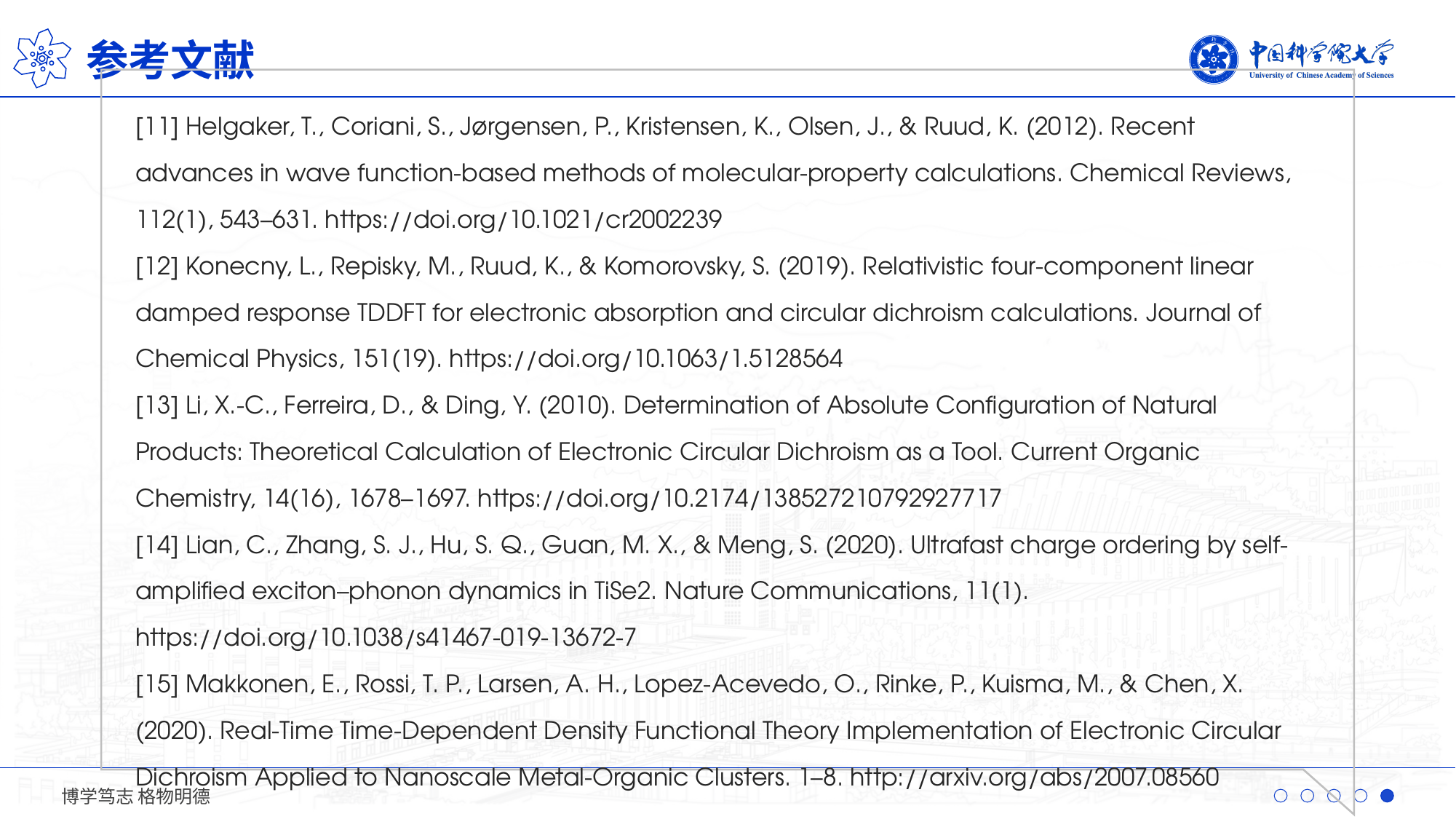

参考文献
[11] Helgaker, T., Coriani, S., Jørgensen, P., Kristensen, K., Olsen, J., & Ruud, K. (2012). Recent advances in wave function-based methods of molecular-property calculations. Chemical Reviews, 112(1), 543–631. https://doi.org/10.1021/cr2002239
[12] Konecny, L., Repisky, M., Ruud, K., & Komorovsky, S. (2019). Relativistic four-component linear damped response TDDFT for electronic absorption and circular dichroism calculations. Journal of Chemical Physics, 151(19). https://doi.org/10.1063/1.5128564
[13] Li, X.-C., Ferreira, D., & Ding, Y. (2010). Determination of Absolute Configuration of Natural Products: Theoretical Calculation of Electronic Circular Dichroism as a Tool. Current Organic Chemistry, 14(16), 1678–1697. https://doi.org/10.2174/138527210792927717
[14] Lian, C., Zhang, S. J., Hu, S. Q., Guan, M. X., & Meng, S. (2020). Ultrafast charge ordering by self-amplified exciton–phonon dynamics in TiSe2. Nature Communications, 11(1). https://doi.org/10.1038/s41467-019-13672-7
[15] Makkonen, E., Rossi, T. P., Larsen, A. H., Lopez-Acevedo, O., Rinke, P., Kuisma, M., & Chen, X. (2020). Real-Time Time-Dependent Density Functional Theory Implementation of Electronic Circular Dichroism Applied to Nanoscale Metal-Organic Clusters. 1–8. http://arxiv.org/abs/2007.08560